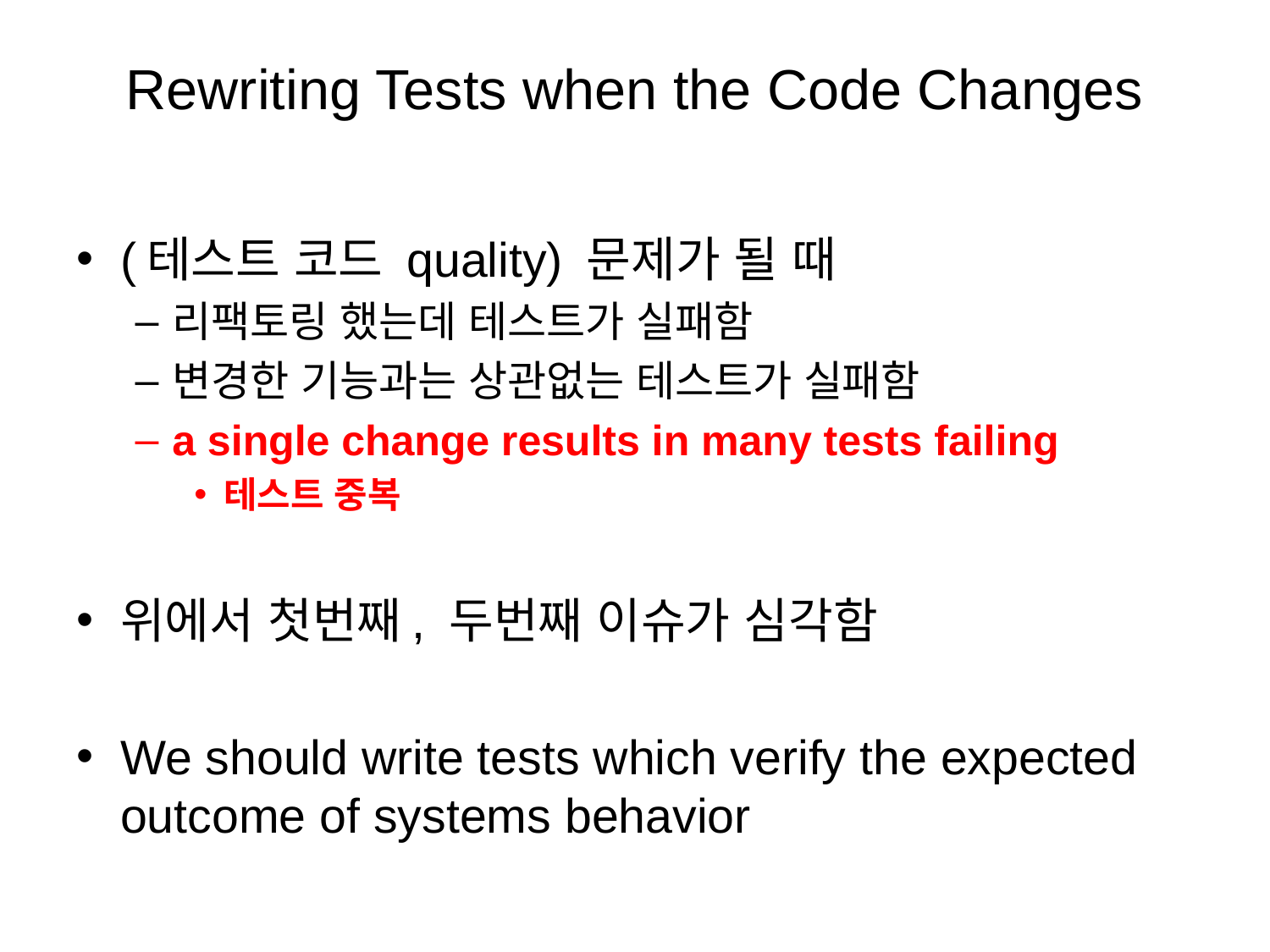

# Rewriting Tests when the Code Changes
(테스트 코드 quality) 문제가 될 때
리팩토링 했는데 테스트가 실패함
변경한 기능과는 상관없는 테스트가 실패함
a single change results in many tests failing
테스트 중복

위에서 첫번째, 두번째 이슈가 심각함

We should write tests which verify the expected outcome of systems behavior